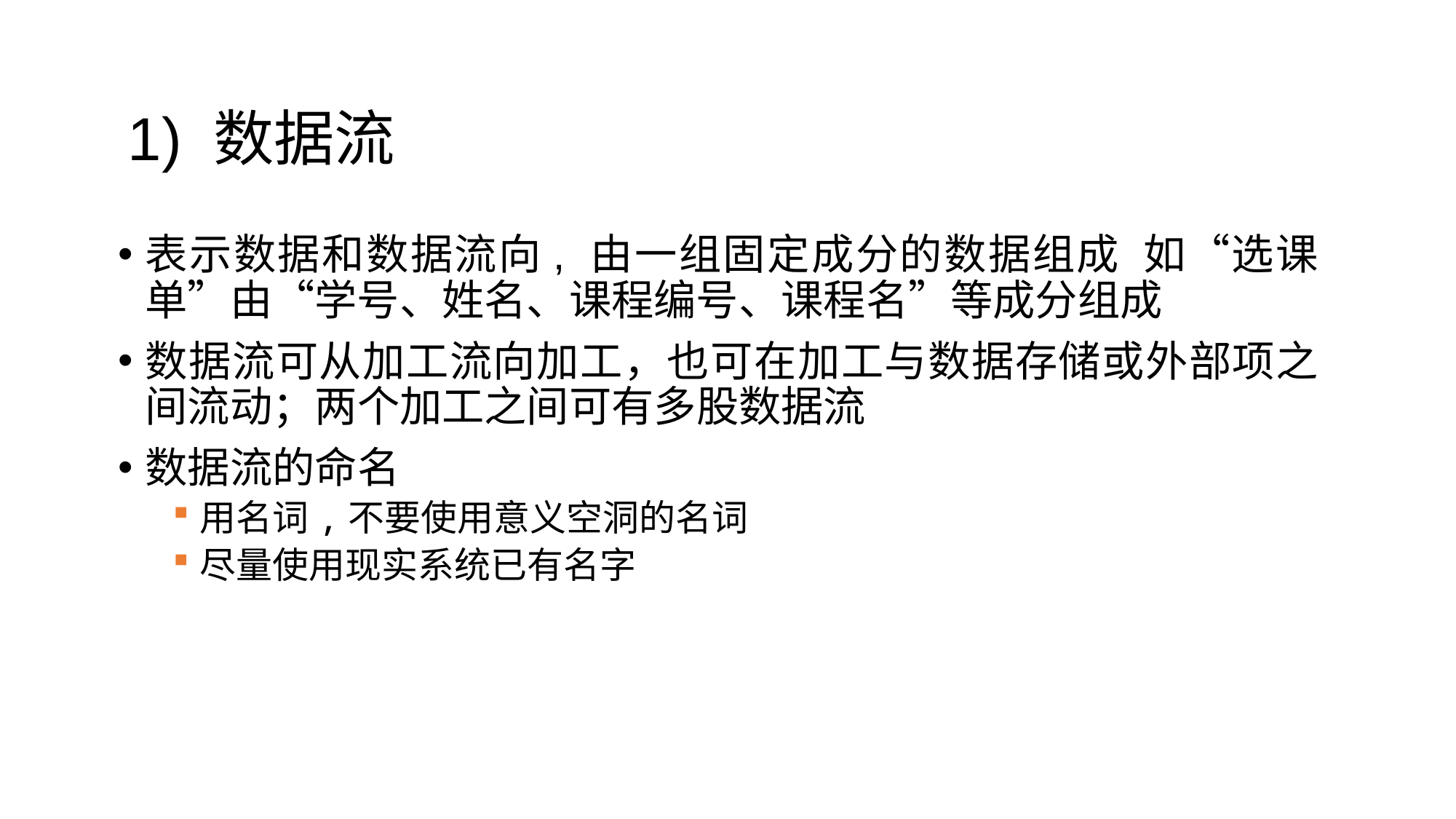

# 1) 数据流
表示数据和数据流向, 由一组固定成分的数据组成  如“选课单”由“学号、姓名、课程编号、课程名”等成分组成
数据流可从加工流向加工，也可在加工与数据存储或外部项之间流动；两个加工之间可有多股数据流
数据流的命名
用名词,不要使用意义空洞的名词
尽量使用现实系统已有名字